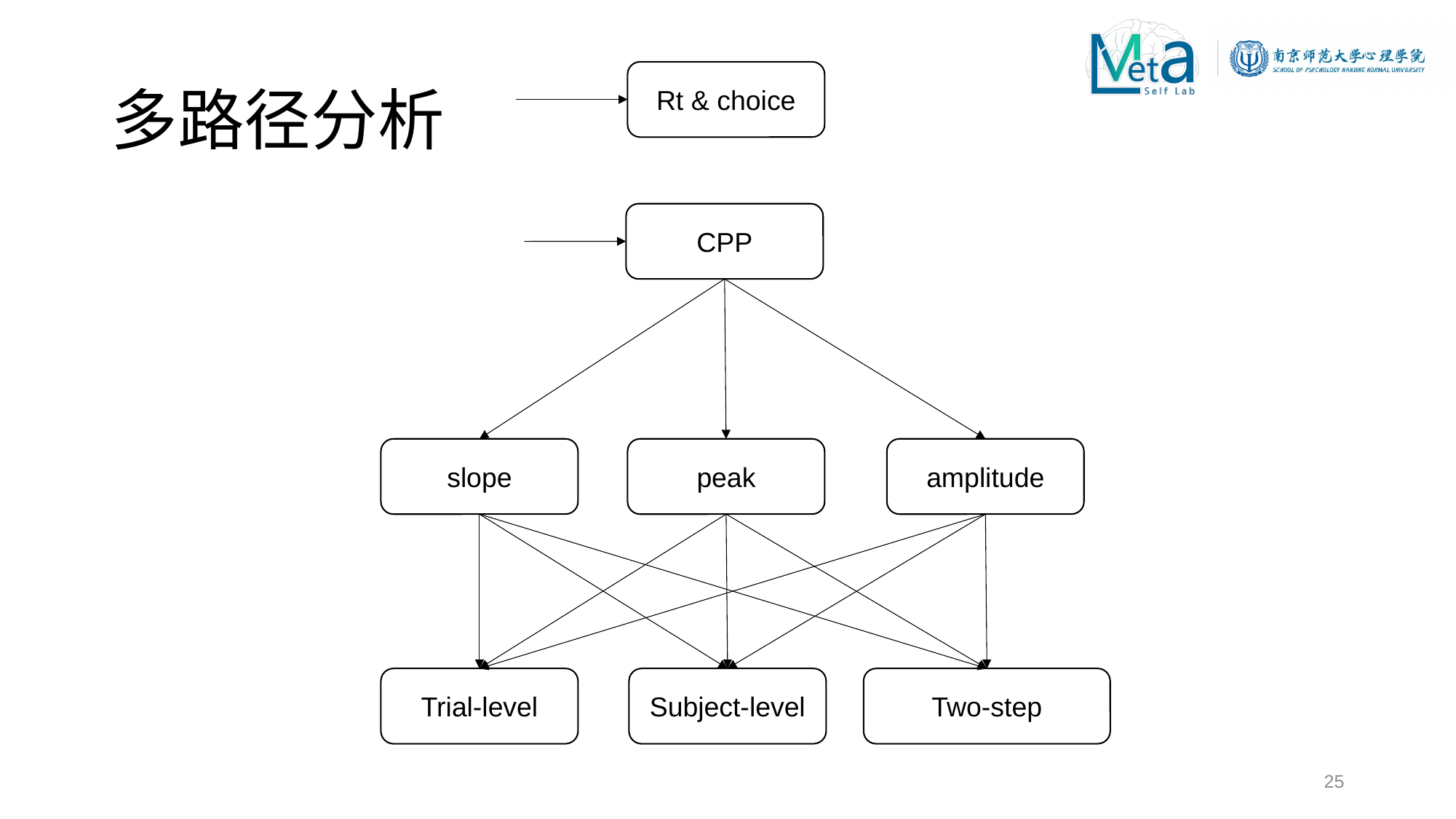

# 多路径分析
Rt & choice
CPP
amplitude
slope
peak
Trial-level
Subject-level
Two-step
25